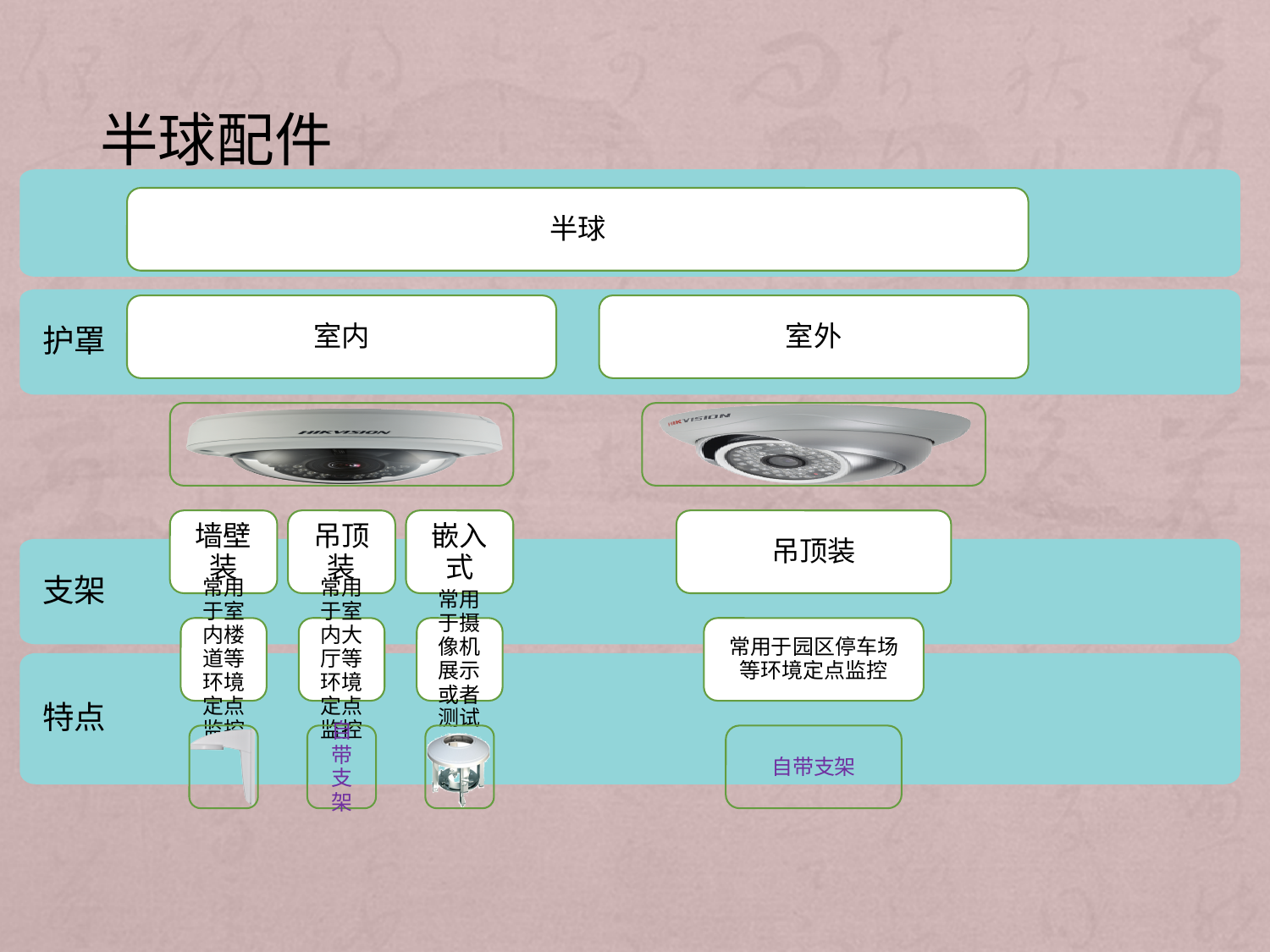

# 半球配件

半球
室内
墙壁装
常用于室内楼道等环境定点监控
吊顶装
常用于室内大厅等环境定点监控
自带支架
嵌入式
常用于摄像机展示或者测试
室外
吊顶装
常用于园区停车场等环境定点监控
自带支架
护罩
支架
特点